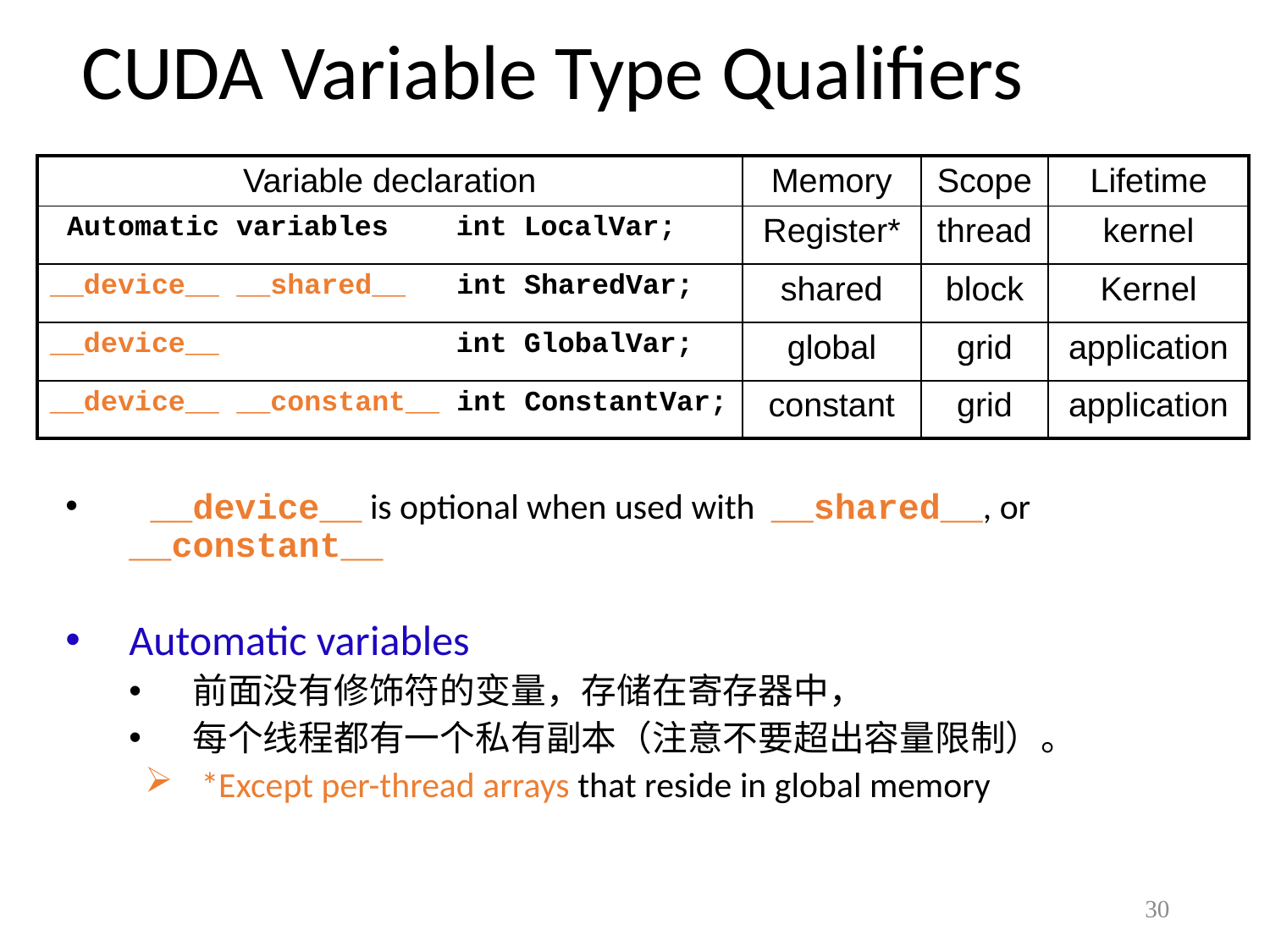

# CUDA Variable Type Qualifiers
| Variable declaration | Memory | Scope | Lifetime |
| --- | --- | --- | --- |
| Automatic variables int LocalVar; | Register\* | thread | kernel |
| \_\_device\_\_ \_\_shared\_\_ int SharedVar; | shared | block | Kernel |
| \_\_device\_\_ int GlobalVar; | global | grid | application |
| \_\_device\_\_ \_\_constant\_\_ int ConstantVar; | constant | grid | application |
 __device__ is optional when used with  __shared__, or  __constant__

Automatic variables
前面没有修饰符的变量，存储在寄存器中，
每个线程都有一个私有副本（注意不要超出容量限制）。
*Except per-thread arrays that reside in global memory
30